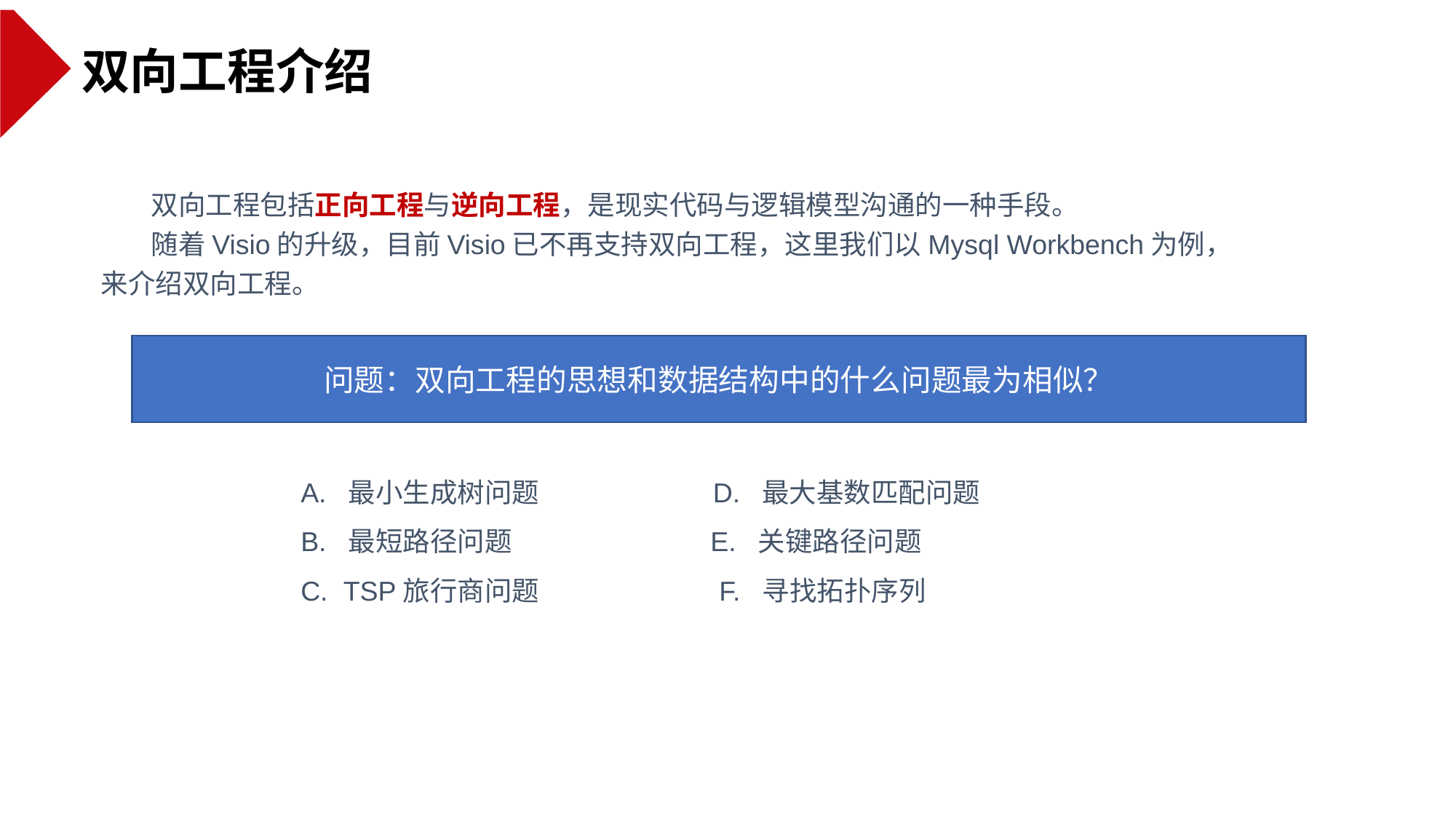

双向工程介绍
       双向工程包括正向工程与逆向工程，是现实代码与逻辑模型沟通的一种手段。
       随着Visio的升级，目前Visio已不再支持双向工程，这里我们以Mysql Workbench为例，来介绍双向工程。
问题：双向工程的思想和数据结构中的什么问题最为相似？
答案：E. 寻找关键路径
A.  最小生成树问题                           D.  最大基数匹配问题
B.  最短路径问题                               E.  关键路径问题
C.  TSP旅行商问题                            F.  寻找拓扑序列